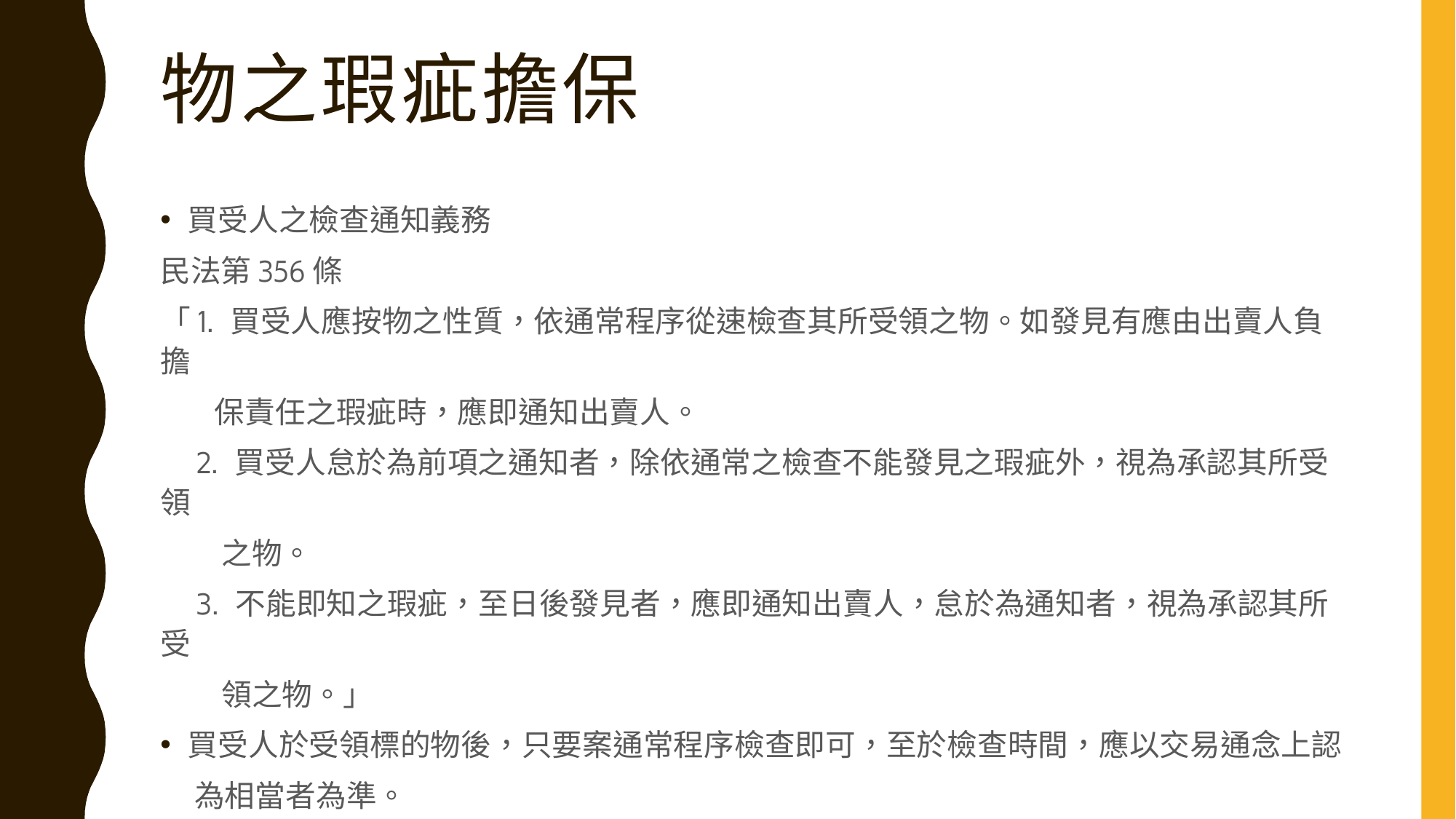

# 物之瑕疵擔保
買受人之檢查通知義務
民法第356條
「1. 買受人應按物之性質，依通常程序從速檢查其所受領之物。如發見有應由出賣人負擔
       保責任之瑕疵時，應即通知出賣人。
    2. 買受人怠於為前項之通知者，除依通常之檢查不能發見之瑕疵外，視為承認其所受領
        之物。
    3. 不能即知之瑕疵，至日後發見者，應即通知出賣人，怠於為通知者，視為承認其所受
        領之物。」
買受人於受領標的物後，只要案通常程序檢查即可，至於檢查時間，應以交易通念上認
    為相當者為準。